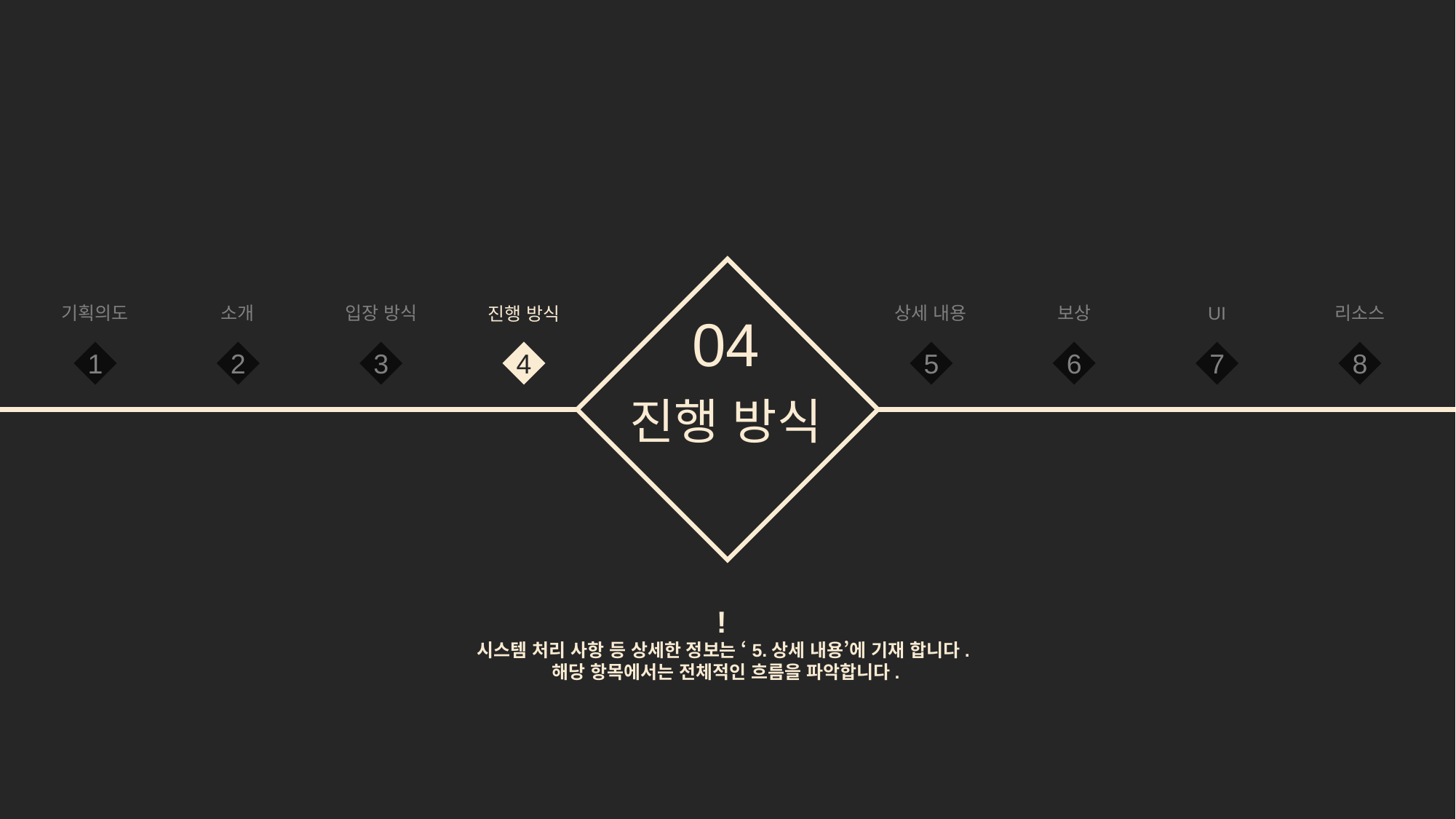

기획의도
입장 방식
상세 내용
UI
리소스
소개
보상
진행 방식
04
1
2
3
4
5
6
7
8
진행 방식
!
시스템 처리 사항 등 상세한 정보는 ‘5.상세 내용’에 기재 합니다.
해당 항목에서는 전체적인 흐름을 파악합니다.